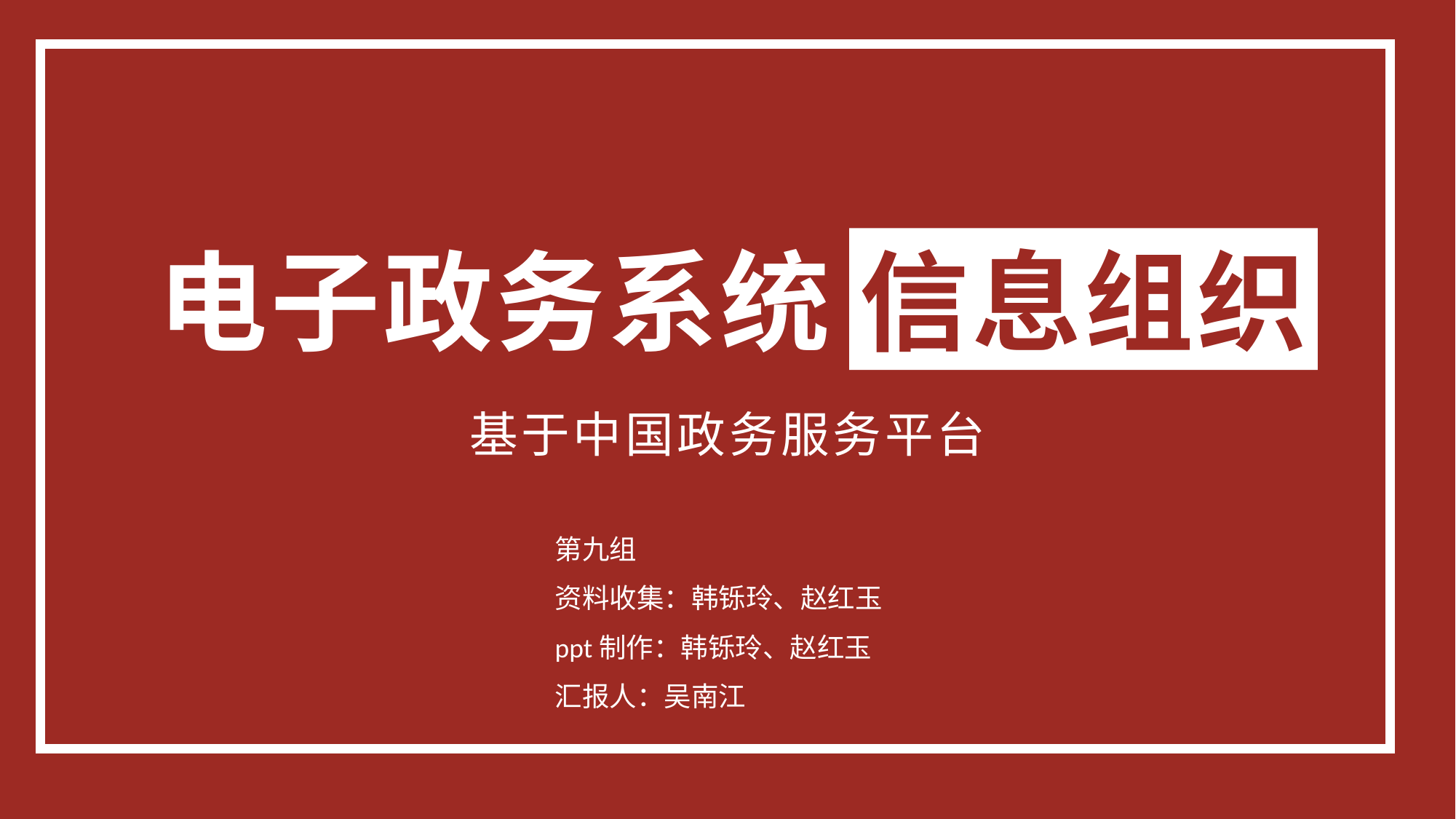

电子政务系统
信息组织
基于中国政务服务平台
第九组
资料收集：韩铄玲、赵红玉
ppt制作：韩铄玲、赵红玉
汇报人：吴南江